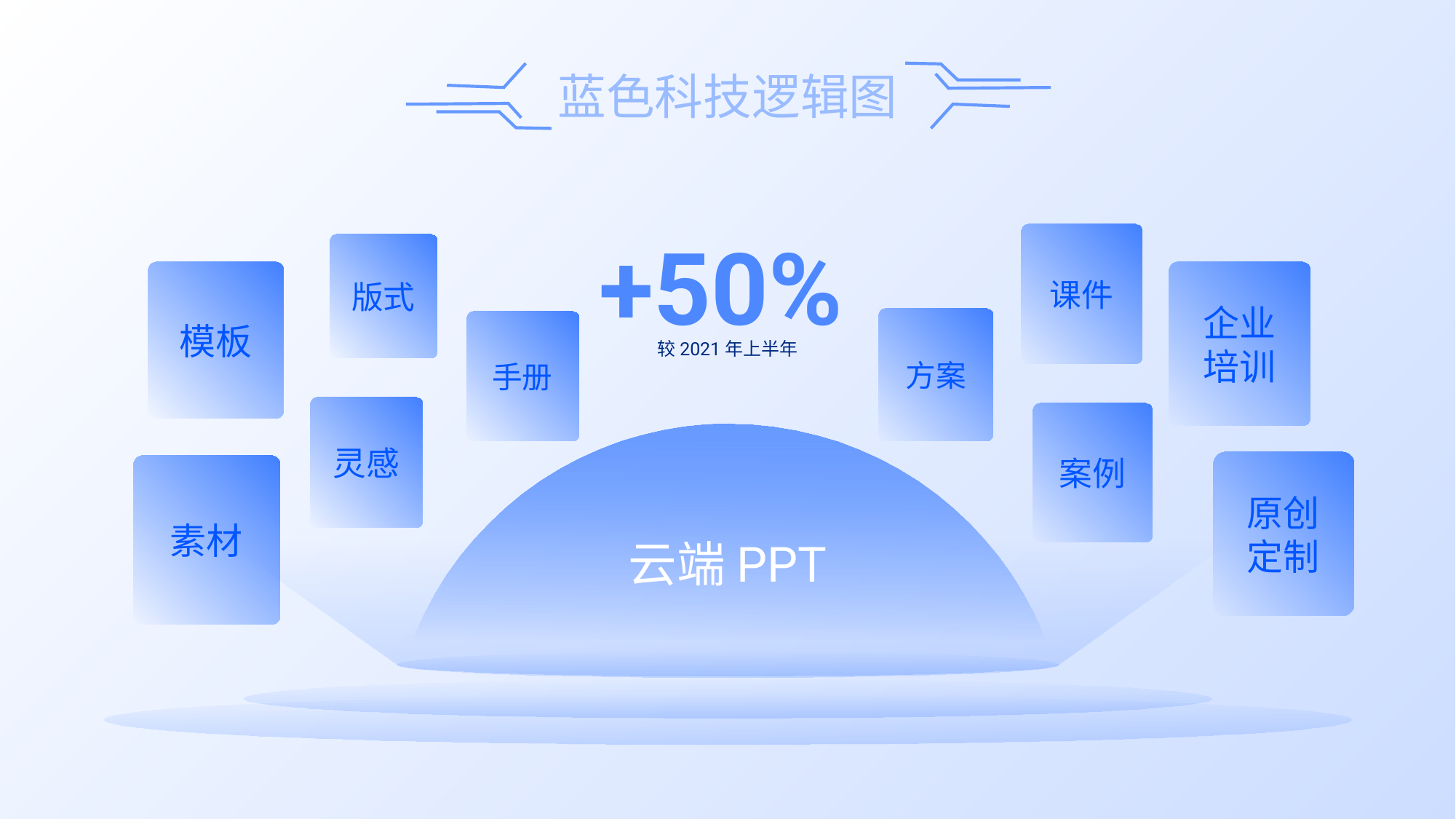

+50%
课件
版式
模板
企业
培训
方案
手册
较2021年上半年
灵感
案例

原创
定制
素材
云端PPT